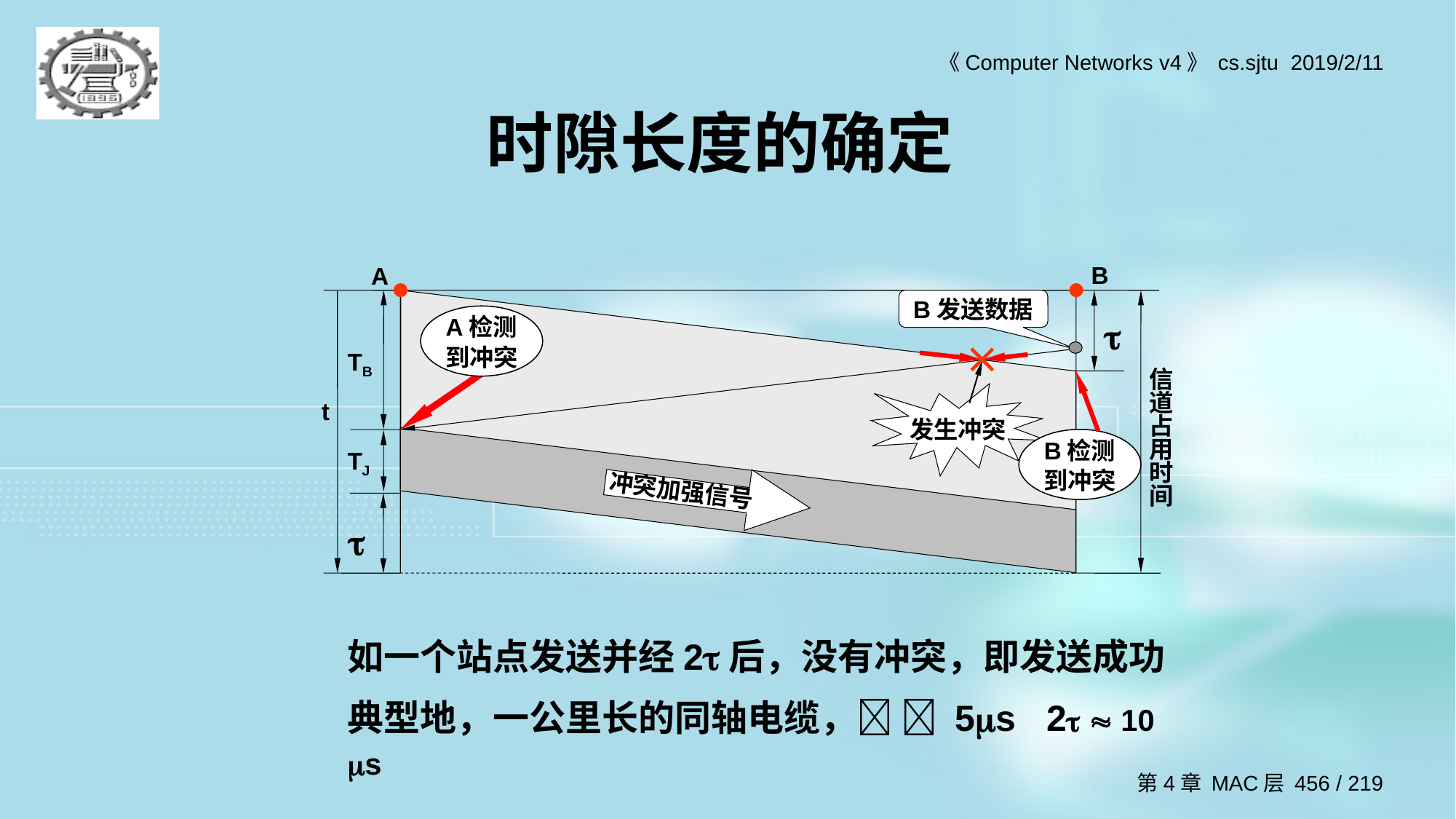

# 时隙长度的确定

B
A

B发送数据

A检测
到冲突
τ
TB

信道占用时间

发生冲突
t
B检测
到冲突

TJ
冲突加强信号

τ

如一个站点发送并经2τ后，没有冲突，即发送成功
典型地，一公里长的同轴电缆，τ ≈ 5μs   2τ ≈ 10 μs